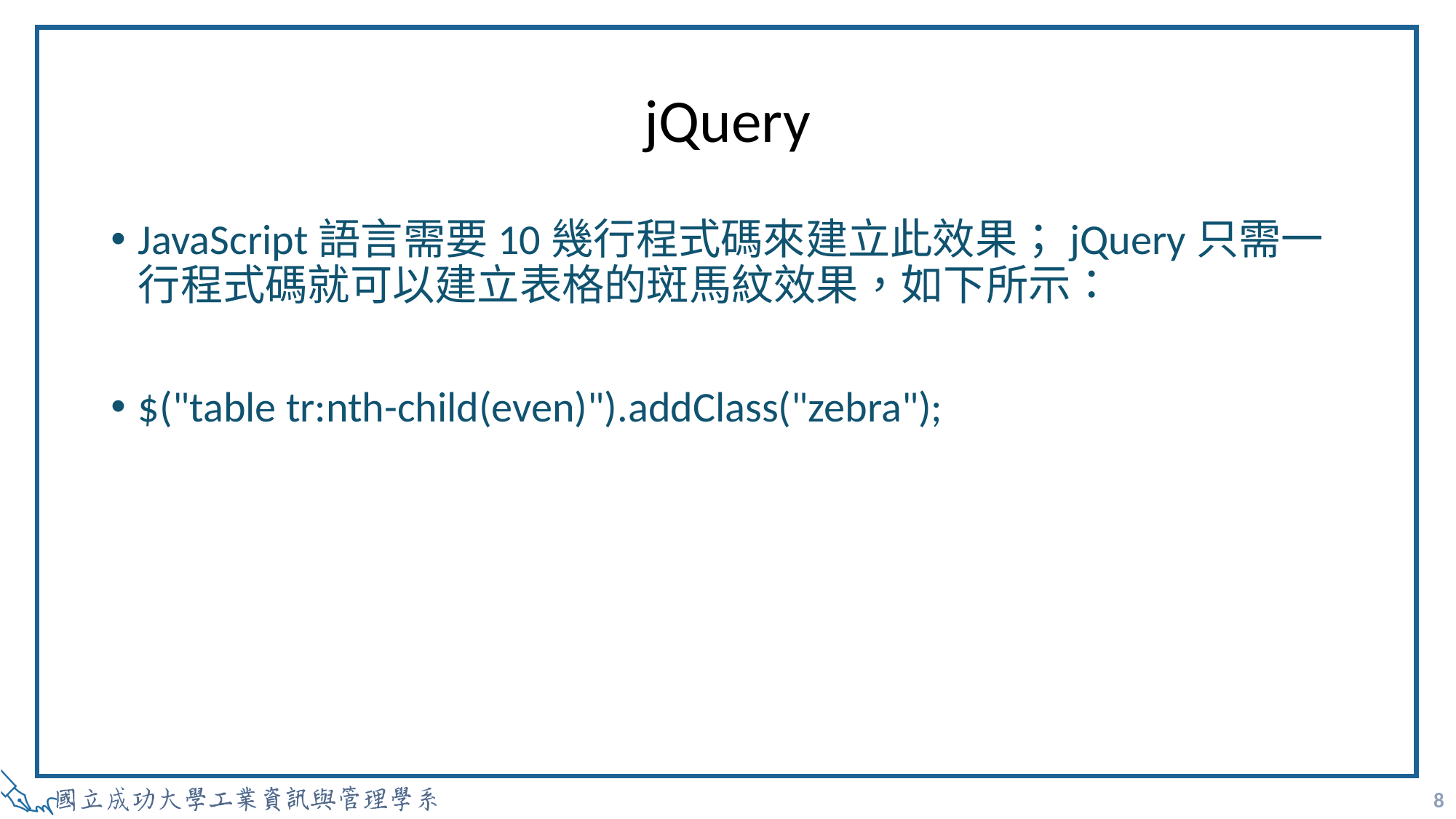

# jQuery
JavaScript語言需要10幾行程式碼來建立此效果；jQuery只需一行程式碼就可以建立表格的斑馬紋效果，如下所示：

$("table tr:nth-child(even)").addClass("zebra");

8